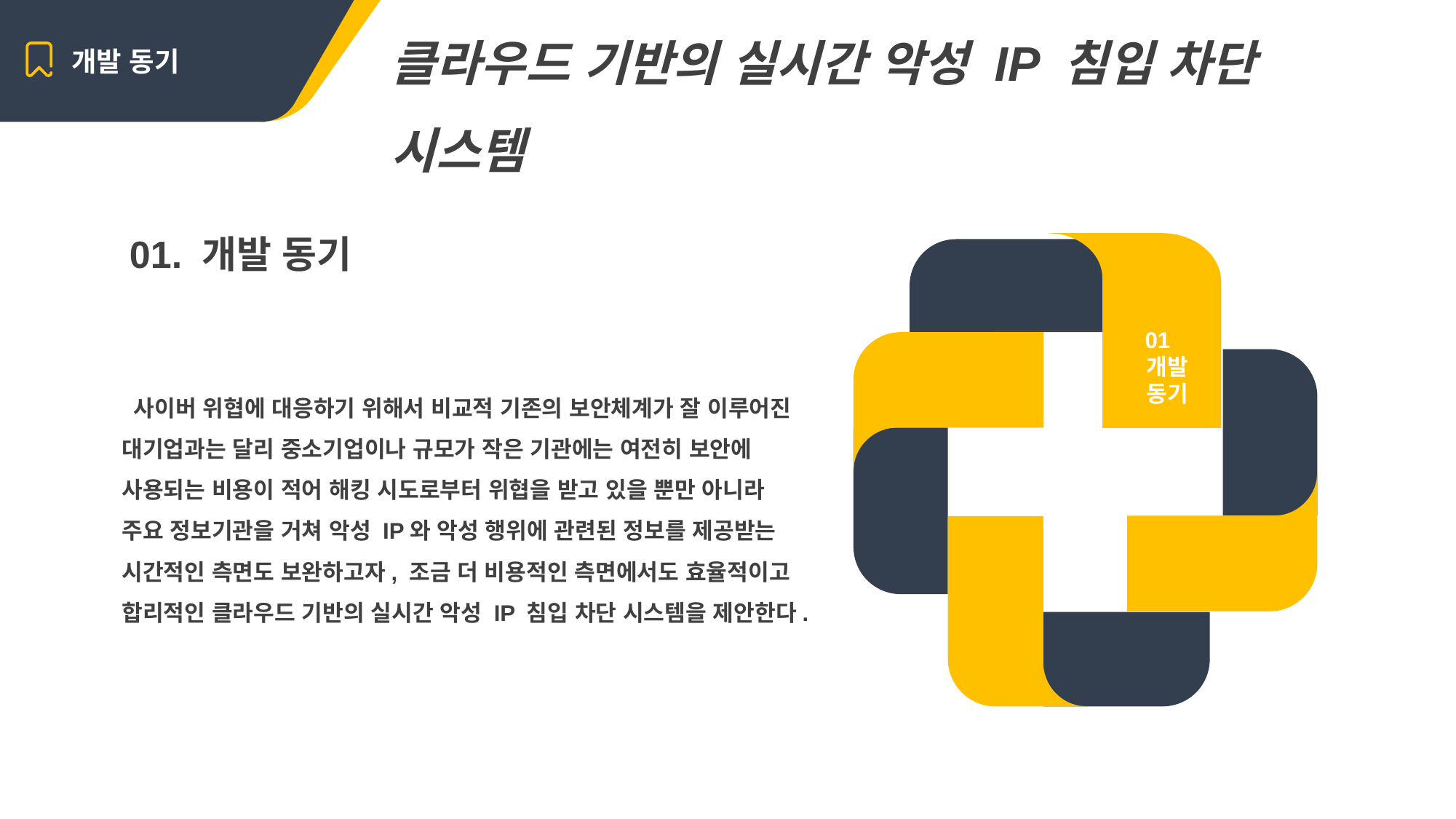

개발 동기

클라우드 기반의 실시간 악성 IP 침입 차단 시스템

01. 개발 동기

01    개발 동기

 사이버 위협에 대응하기 위해서 비교적 기존의 보안체계가 잘 이루어진 대기업과는 달리 중소기업이나 규모가 작은 기관에는 여전히 보안에 사용되는 비용이 적어 해킹 시도로부터 위협을 받고 있을 뿐만 아니라 주요 정보기관을 거쳐 악성 IP와 악성 행위에 관련된 정보를 제공받는 시간적인 측면도 보완하고자, 조금 더 비용적인 측면에서도 효율적이고 합리적인 클라우드 기반의 실시간 악성 IP 침입 차단 시스템을 제안한다.